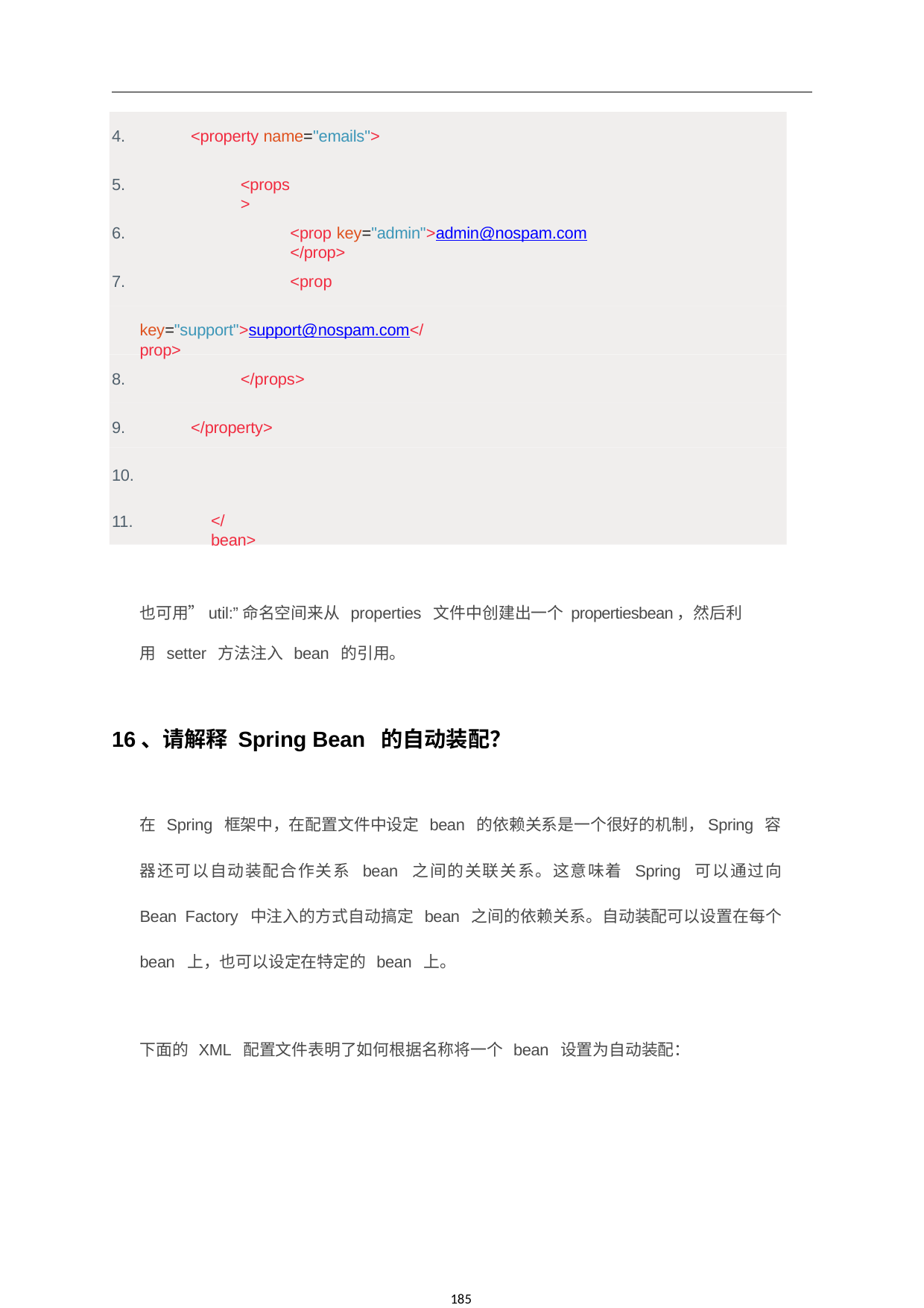

4.
<property name="emails">

5.
<props>

6.
<prop key="admin">admin@nospam.com</prop>

7.
<prop

key="support">support@nospam.com</prop>

8.
</props>

9.
</property>

10.

11.

</bean>
也可用”util:”命名空间来从 properties 文件中创建出一个 propertiesbean，然后利

用 setter 方法注入 bean 的引用。
16、请解释 Spring Bean 的自动装配？
在 Spring 框架中，在配置文件中设定 bean 的依赖关系是一个很好的机制，Spring 容
器还可以自动装配合作关系 bean 之间的关联关系。这意味着 Spring 可以通过向 Bean  Factory 中注入的方式自动搞定 bean 之间的依赖关系。自动装配可以设置在每个 bean  上，也可以设定在特定的 bean 上。
下面的 XML 配置文件表明了如何根据名称将一个 bean 设置为自动装配：
185